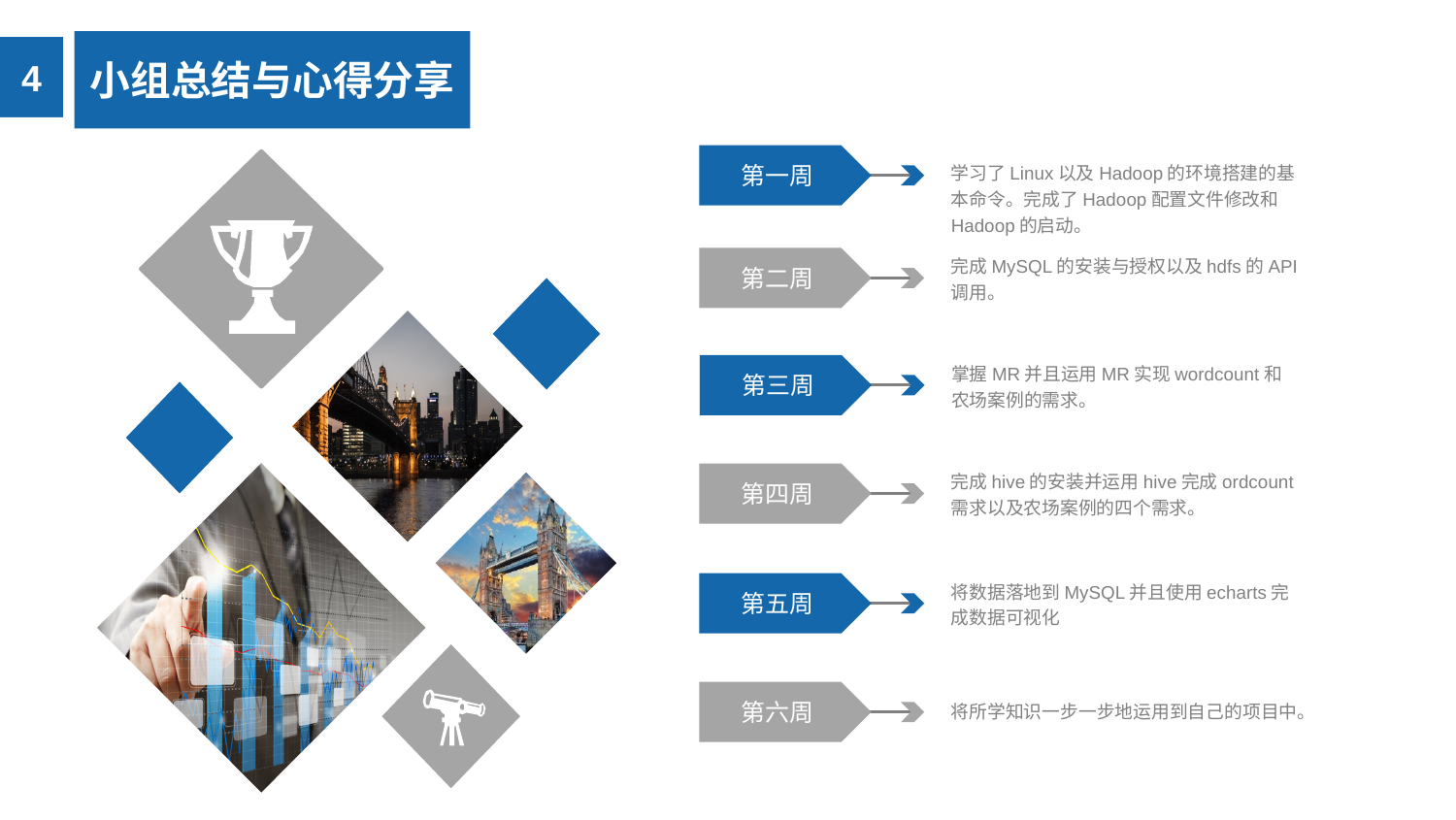

小组总结与心得分享
4
第一周

学习了Linux以及Hadoop的环境搭建的基本命令。完成了Hadoop配置文件修改和Hadoop的启动。
完成MySQL的安装与授权以及hdfs的API调用。
第二周

掌握MR并且运用MR实现wordcount和农场案例的需求。
第三周

完成hive的安装并运用hive完成ordcount需求以及农场案例的四个需求。

第四周

将数据落地到MySQL并且使用echarts完成数据可视化
第五周

第六周

将所学知识一步一步地运用到自己的项目中。